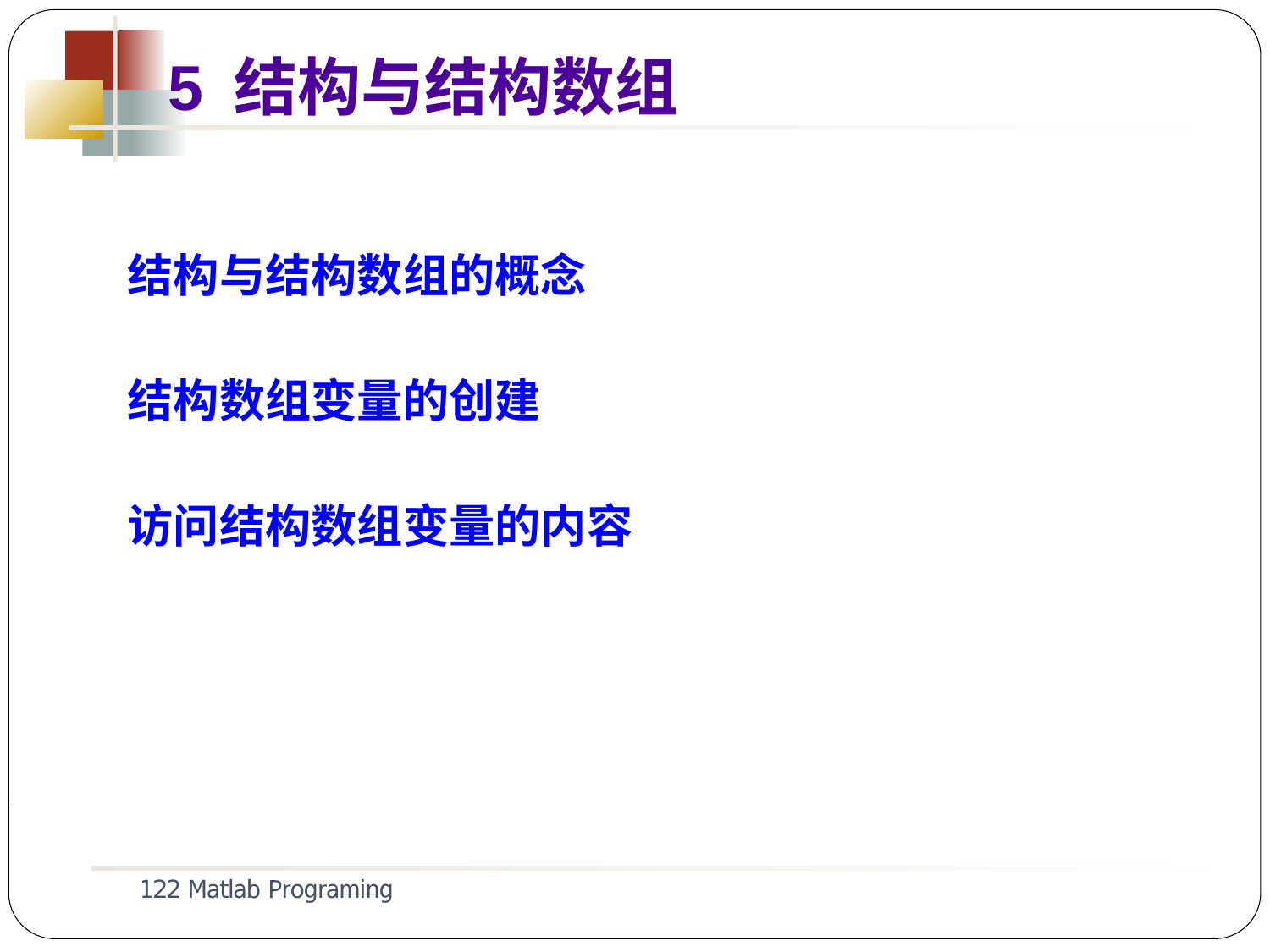

5 结构与结构数组
结构与结构数组的概念
结构数组变量的创建
访问结构数组变量的内容
122 Matlab Programing